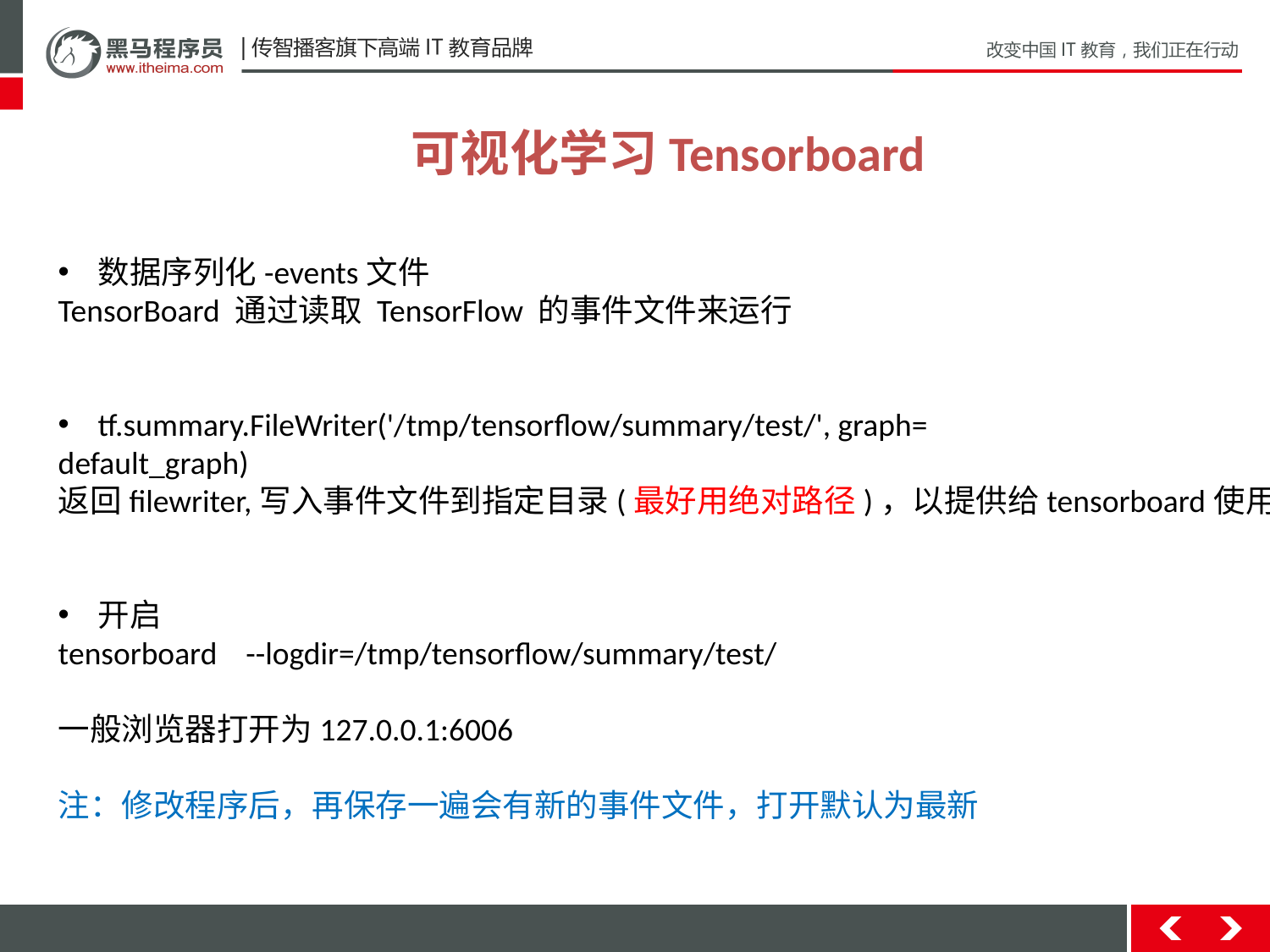

可视化学习Tensorboard
数据序列化-events文件
TensorBoard 通过读取 TensorFlow 的事件文件来运行

tf.summary.FileWriter('/tmp/tensorflow/summary/test/', graph=
default_graph)
返回filewriter,写入事件文件到指定目录(最好用绝对路径)，以提供给tensorboard使用

开启
tensorboard    --logdir=/tmp/tensorflow/summary/test/

一般浏览器打开为127.0.0.1:6006

注：修改程序后，再保存一遍会有新的事件文件，打开默认为最新